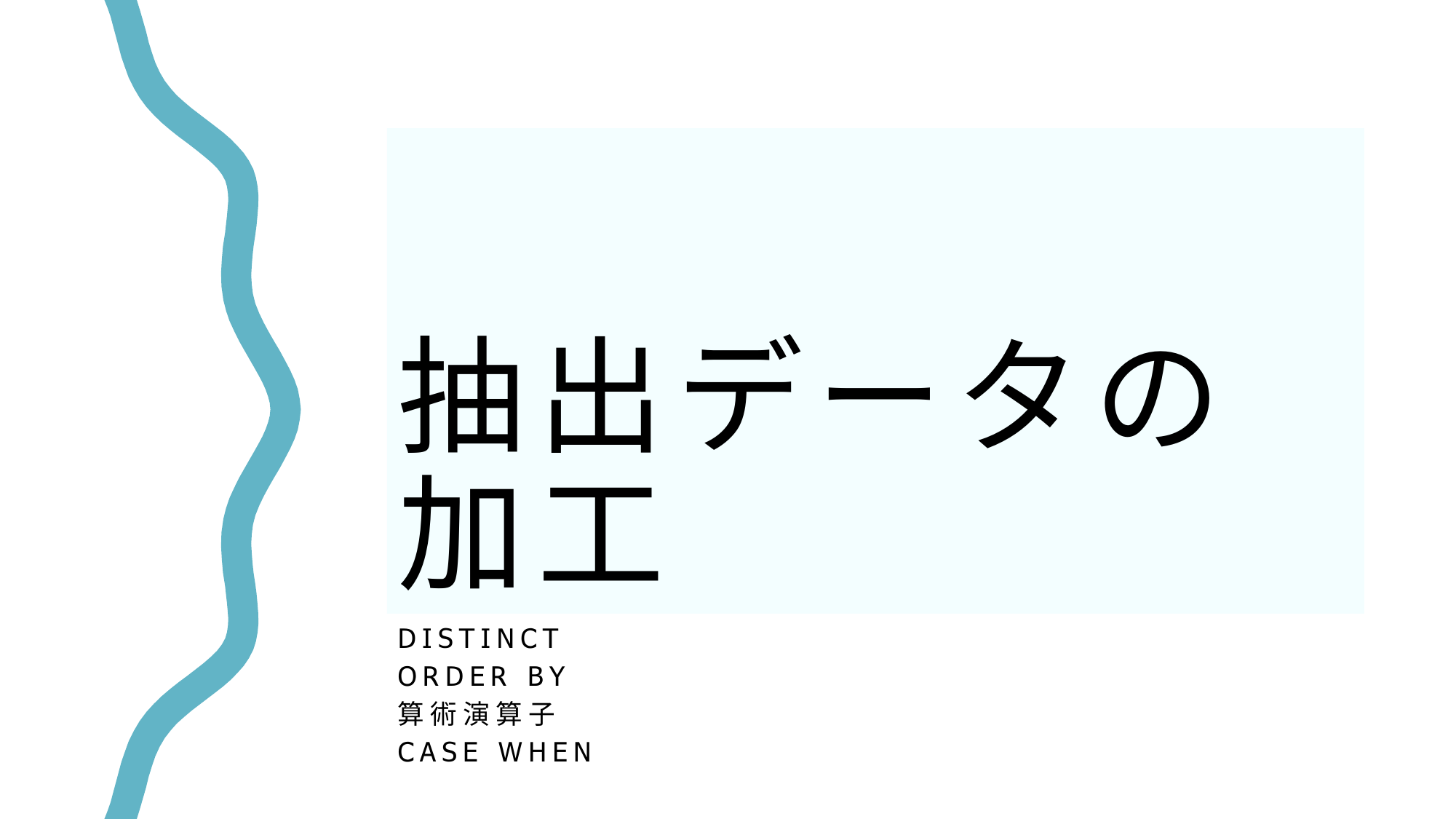

82
# 抽出データの 加工
DISTINCT
ORDER BY
算術演算子
CASE WHEN